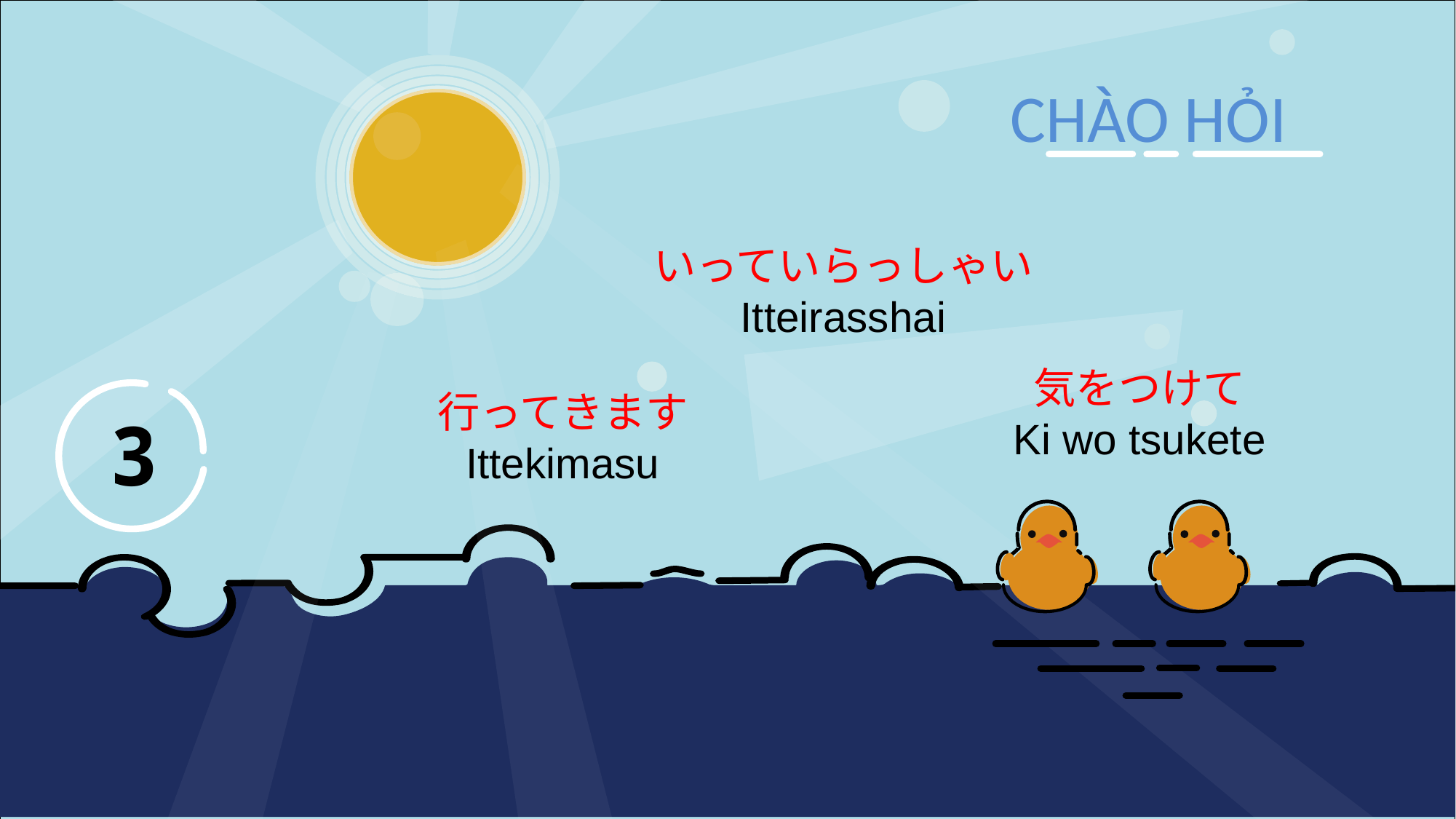

CHÀO HỎI

いっていらっしゃい
Itteirasshai

気をつけて
Ki wo tsukete

行ってきます
Ittekimasu

3